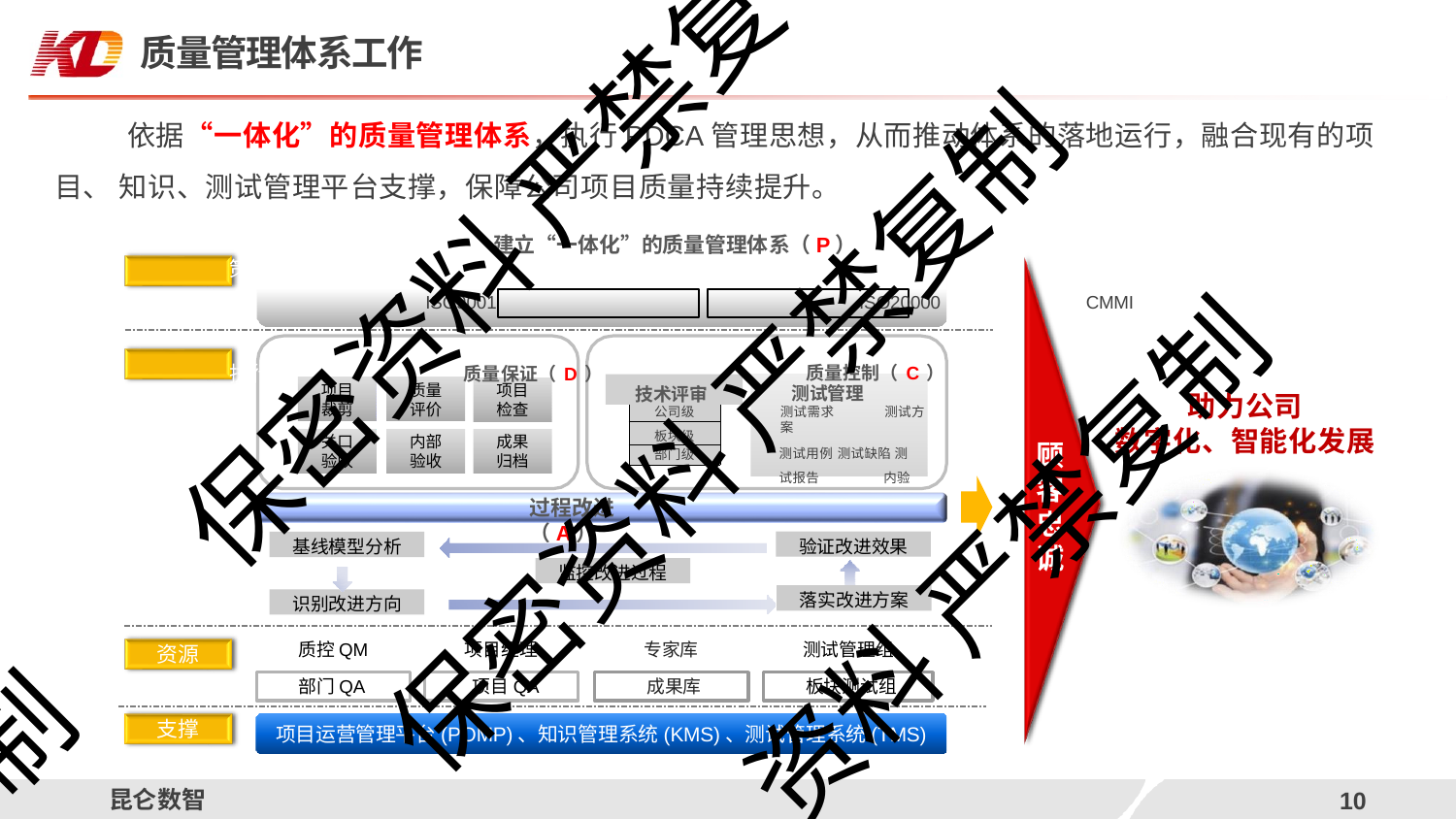

# 质量管理体系工作

依据“一体化”的质量管理体系，执行PDCA管理思想，从而推动体系的落地运行，融合现有的项目、 知识、测试管理平台支撑，保障公司项目质量持续提升。
建立“一体化”的质量管理体系（P）
策划
ISO9001	ISO20000	CMMI

执行	质量保证（D）	质量控制（C）
保密资料 严禁复

保密资料 严禁复制
技术评审

项目 裁剪
质量 评价

项目 检查
测试管理
测试需求	测试方案
测试用例 测试缺陷 测试报告	内验测试
助力公司
数字化、智能化发展
| 公司级 |
| --- |
| 板块级 |
| 部门级 |

关口 验收
内部 验收
成果 归档
顾 客 忠 诚

过程改进（A）

资料 严禁复制
验证改进效果
基线模型分析

监控改进过程

落实改进方案
识别改进方向

质控QM
项目经理
专家库
测试管理组
资源
制

部门QA	项目QA	成果库	板块测试组

项目运营管理平台(POMP)、知识管理系统(KMS)、测试管理系统(TMS)

支撑

昆仑数智
10